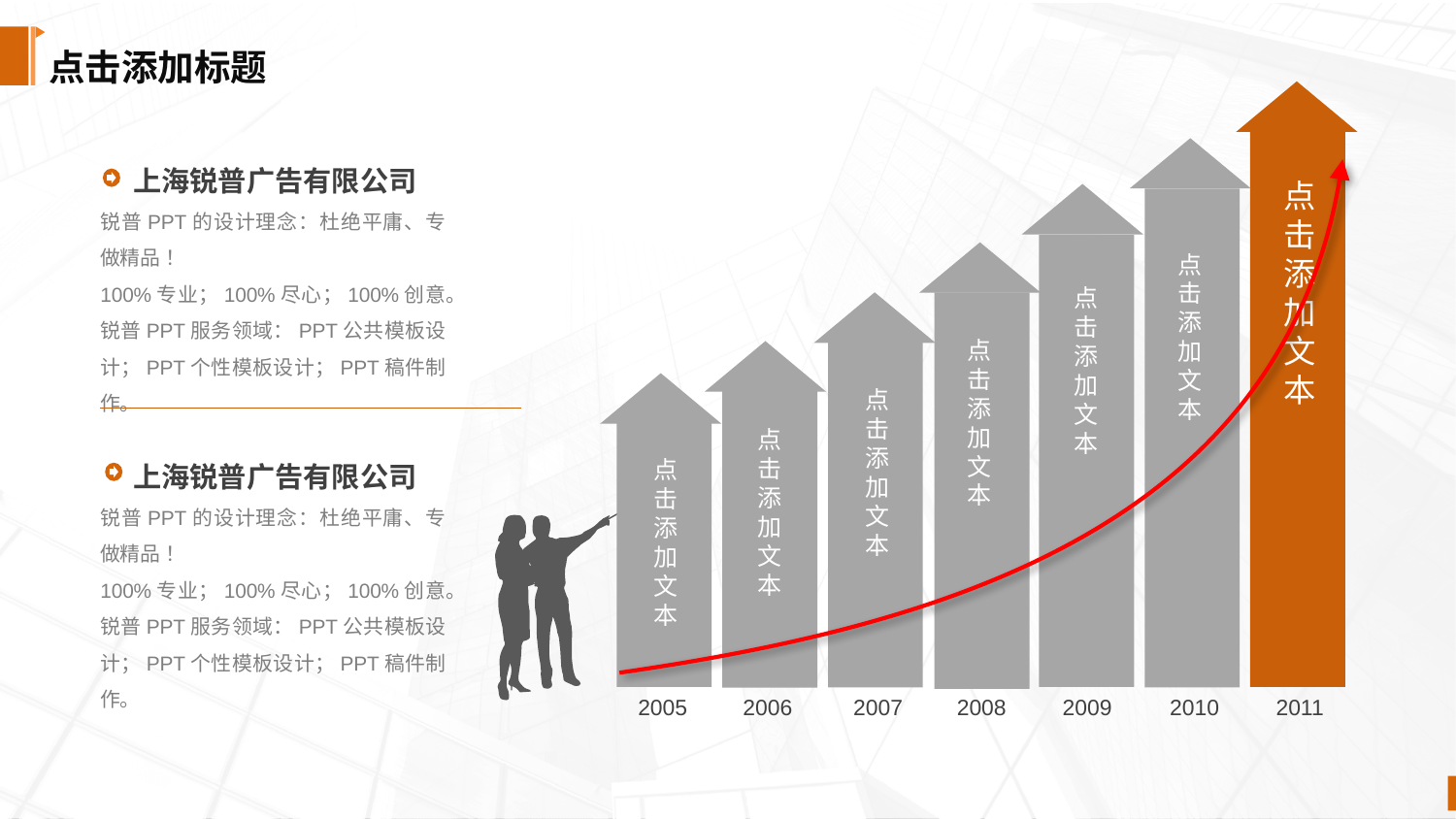

点击添加标题

点击添加文本

点击添加文本

点击添加文本

点击添加文本

点击添加文本

点击添加文本

点击添加文本
2005
2006
2007
2008
2009
2010
2011
    上海锐普广告有限公司
锐普PPT的设计理念：杜绝平庸、专做精品 ！
100%专业；100%尽心；100%创意。
锐普PPT服务领域：PPT公共模板设计；PPT个性模板设计；PPT稿件制作。

    上海锐普广告有限公司
锐普PPT的设计理念：杜绝平庸、专做精品 ！
100%专业；100%尽心；100%创意。
锐普PPT服务领域：PPT公共模板设计；PPT个性模板设计；PPT稿件制作。